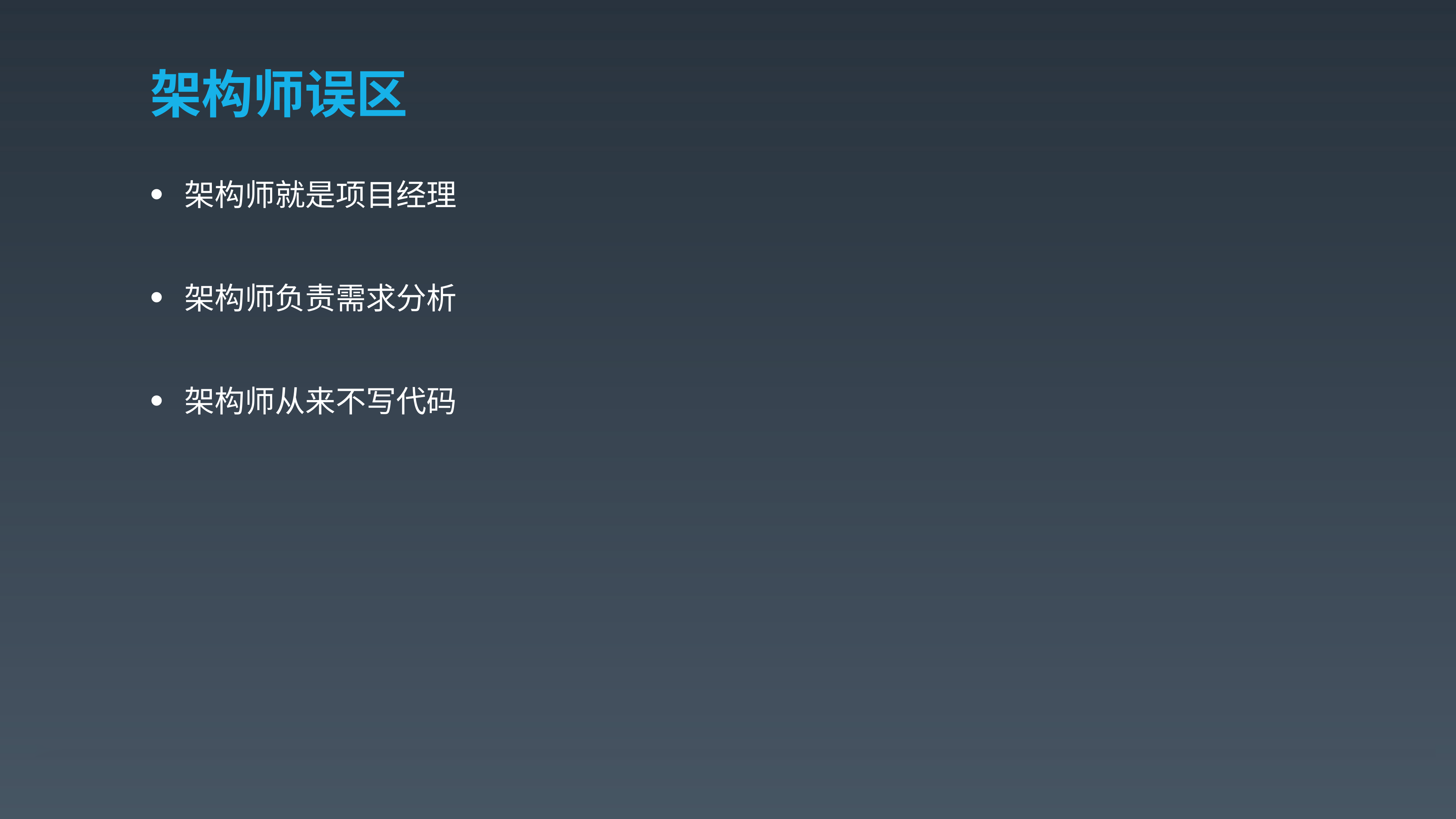

# 架构师误区
架构师就是项目经理

架构师负责需求分析

架构师从来不写代码